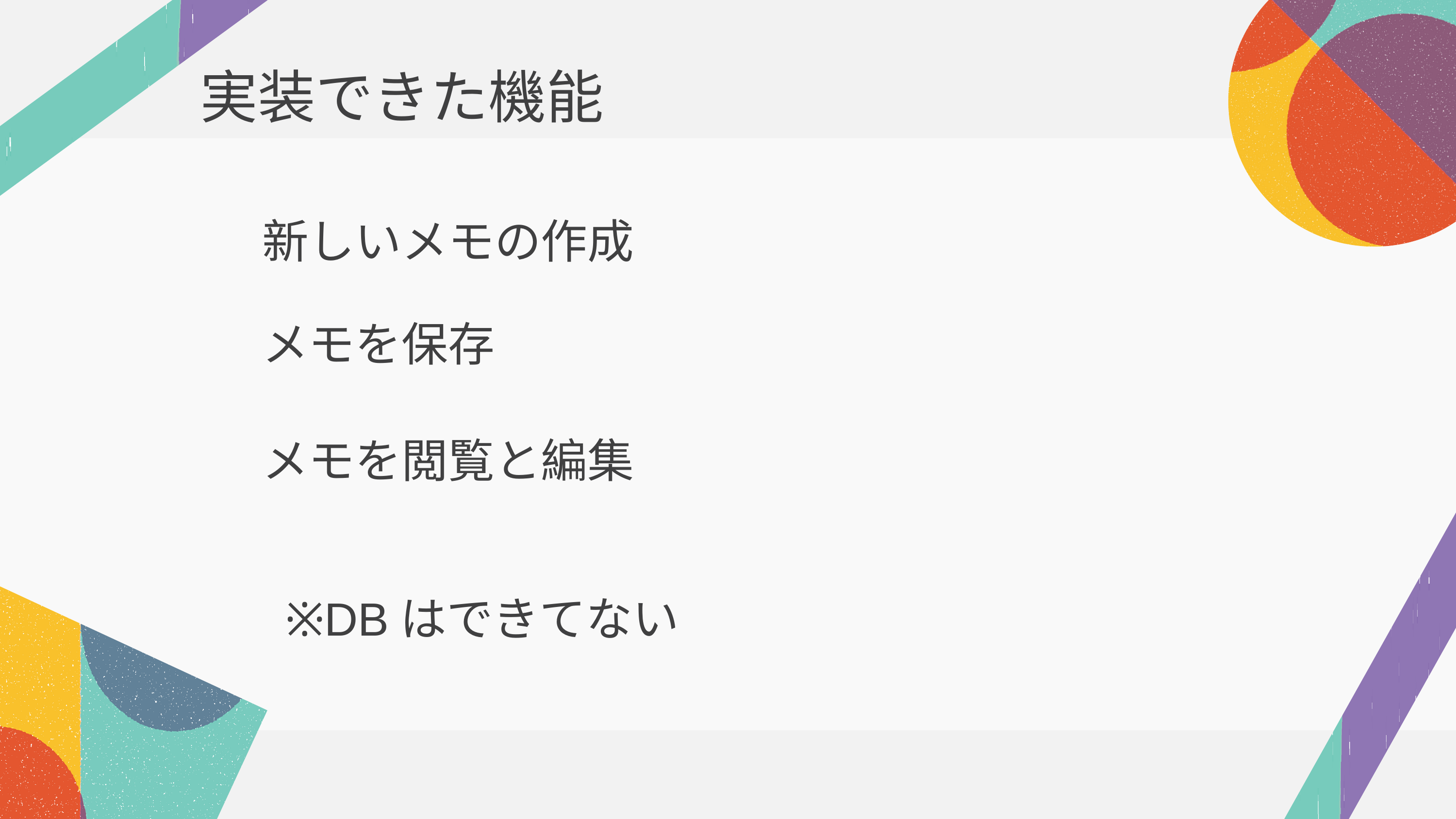

実装できた機能

新しいメモの作成
メモを保存
メモを閲覧と編集
※DBはできてない